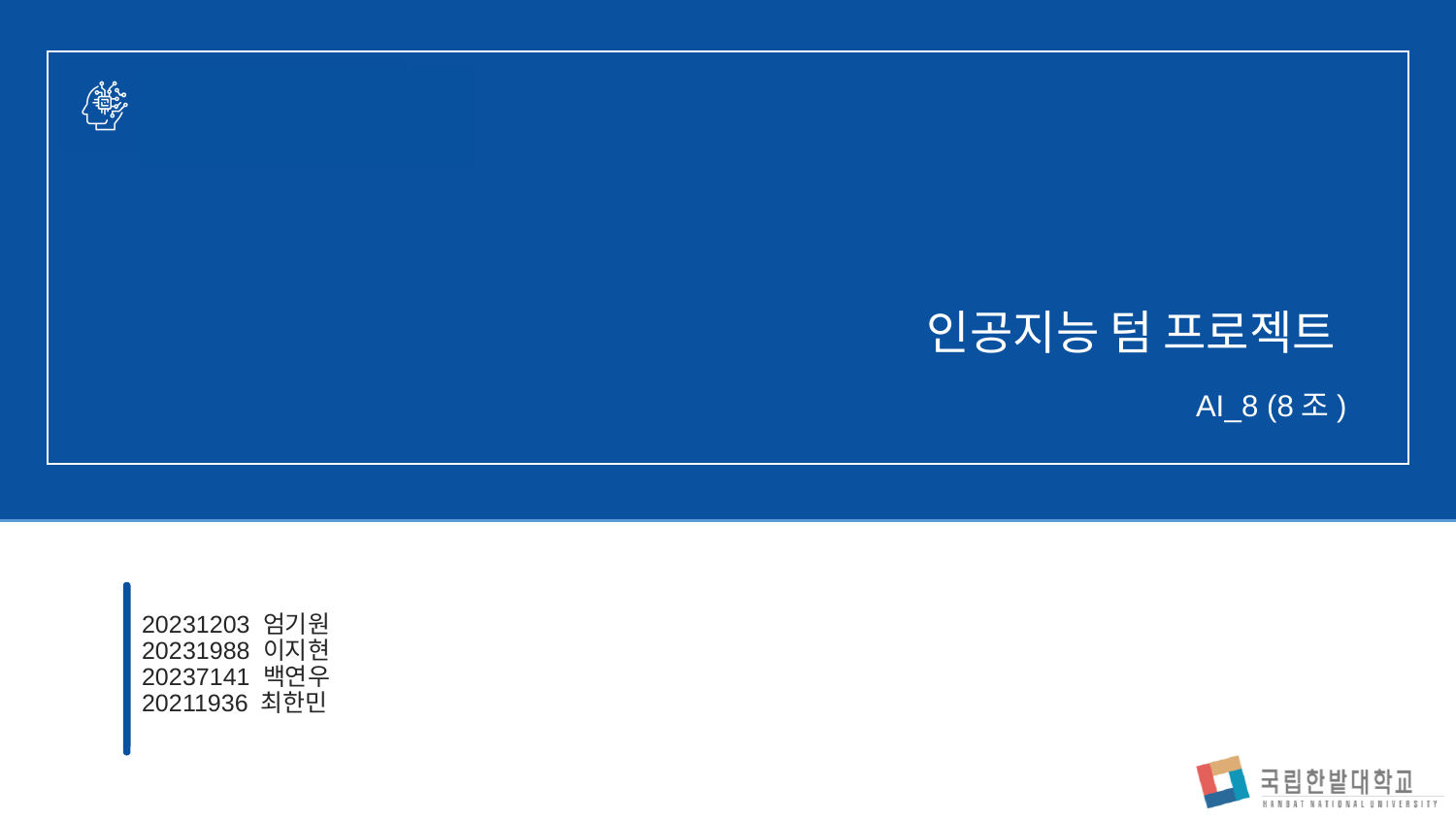

# 인공지능 텀 프로젝트
AI_8 (8조)
  20231203 엄기원
  20231988 이지현
  20237141 백연우
  20211936 최한민